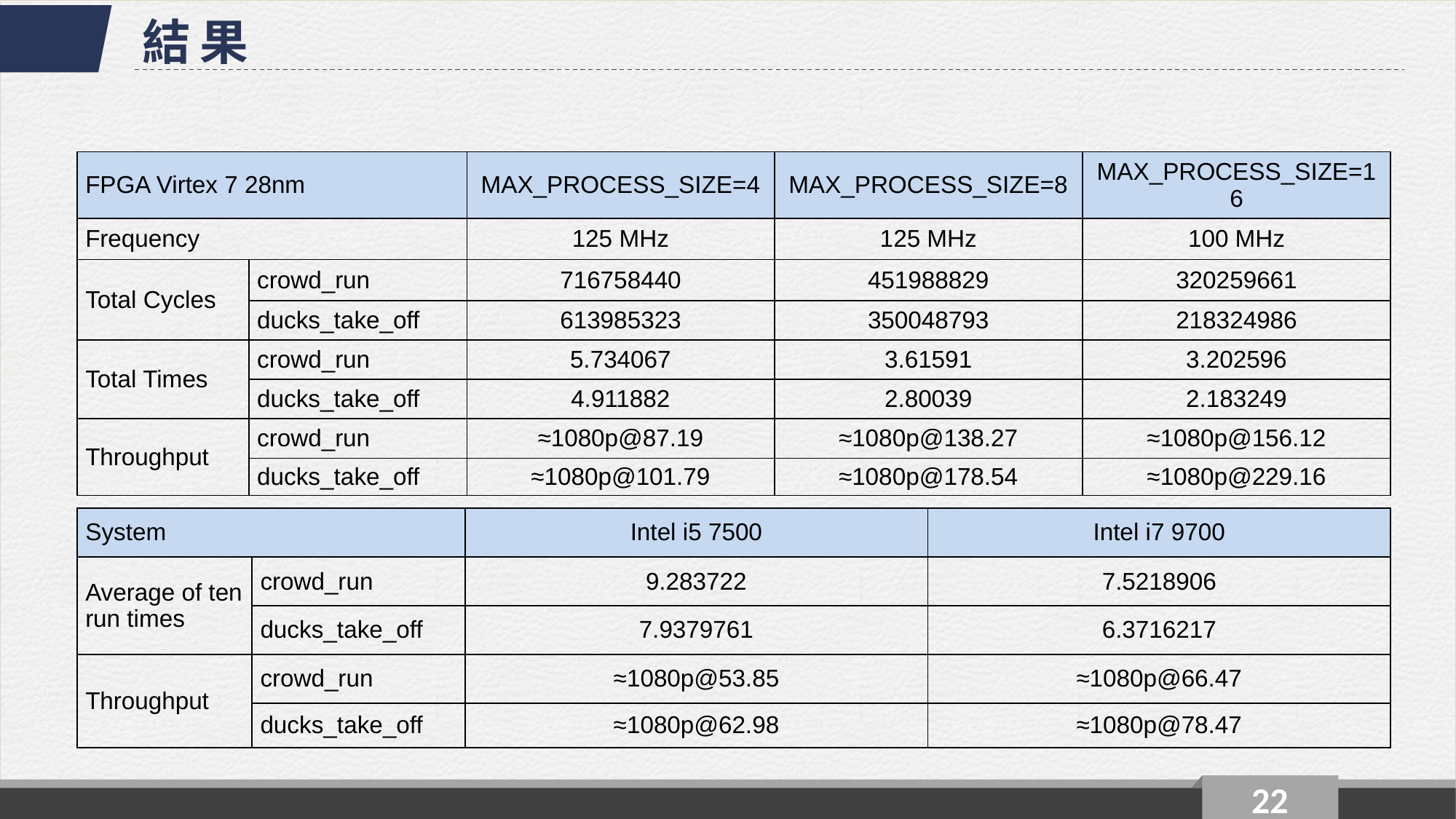

結果

| FPGA Virtex 7 28nm | ASIC | MAX\_PROCESS\_SIZE=4 | MAX\_PROCESS\_SIZE=8 | MAX\_PROCESS\_SIZE=16 |
| --- | --- | --- | --- | --- |
| Frequency | Frequency | 125 MHz | 125 MHz | 100 MHz |
| Total Cycles | crowd\_run | 716758440 | 451988829 | 320259661 |
|  | ducks\_take\_off | 613985323 | 350048793 | 218324986 |
| Total Times | crowd\_run | 5.734067 | 3.61591 | 3.202596 |
|  | ducks\_take\_off | 4.911882 | 2.80039 | 2.183249 |
| Throughput | crowd\_run | ≈1080p@87.19 | ≈1080p@138.27 | ≈1080p@156.12 |
|  | ducks\_take\_off | ≈1080p@101.79 | ≈1080p@178.54 | ≈1080p@229.16 |
| System | System | Intel i5 7500 | Intel i7 9700 |
| --- | --- | --- | --- |
| Average of ten run times | crowd\_run | 9.283722 | 7.5218906 |
|  | ducks\_take\_off | 7.9379761 | 6.3716217 |
| Throughput | crowd\_run | ≈1080p@53.85 | ≈1080p@66.47 |
|  | ducks\_take\_off | ≈1080p@62.98 | ≈1080p@78.47 |